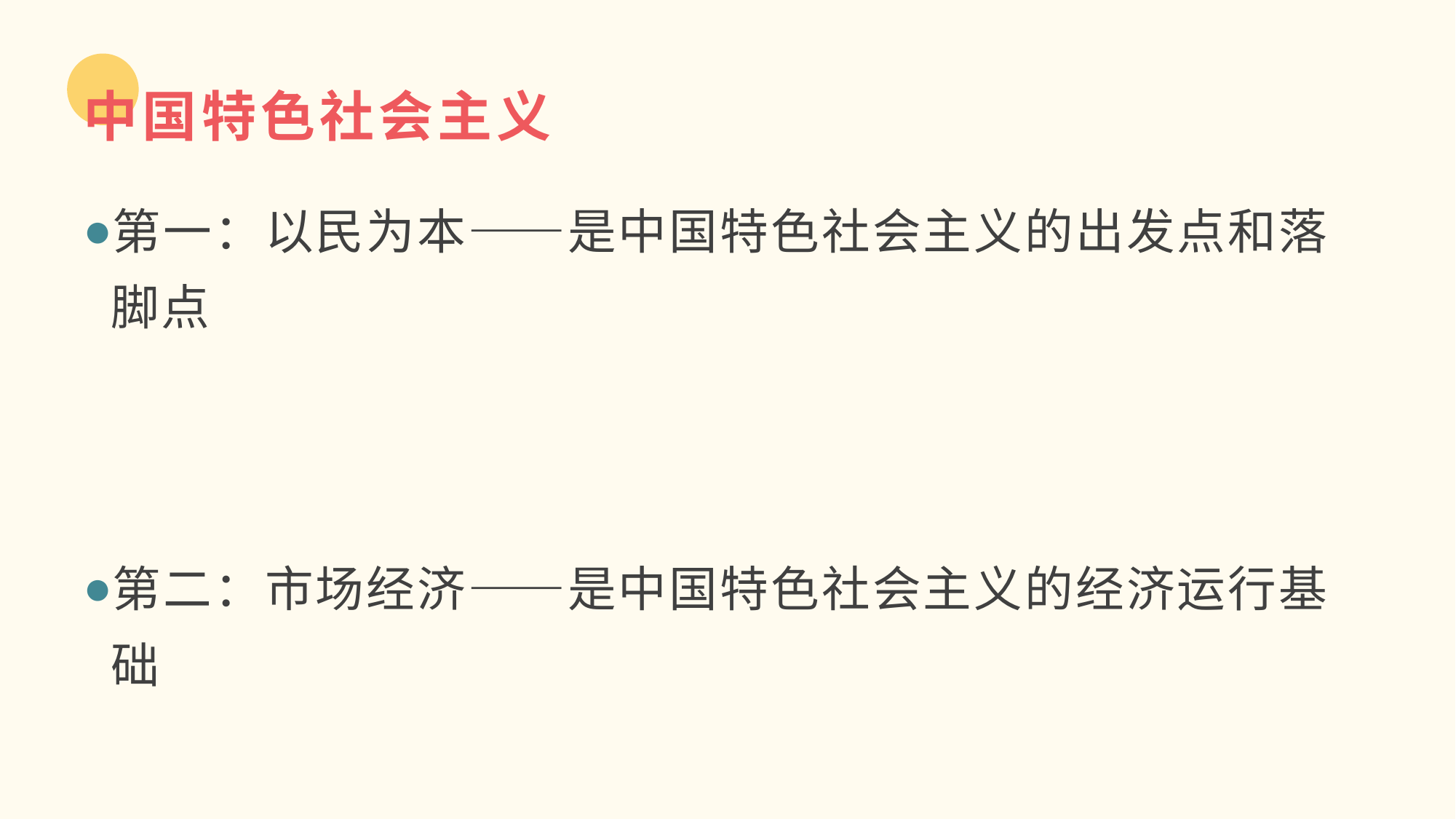

中国特色社会主义
第一：以民为本——是中国特色社会主义的出发点和落脚点

第二：市场经济——是中国特色社会主义的经济运行基础